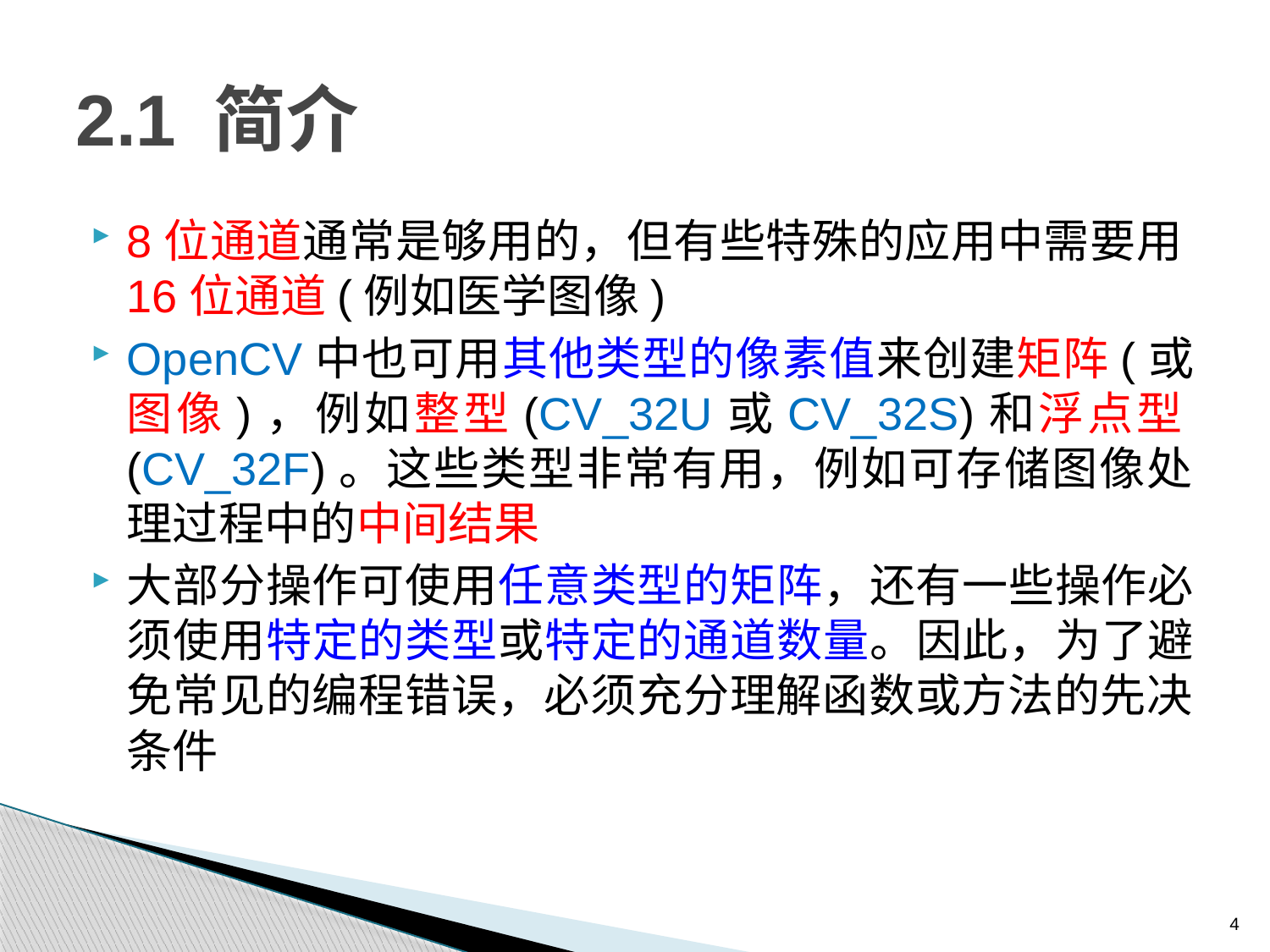

# 2.1 简介
8位通道通常是够用的，但有些特殊的应用中需要用16位通道(例如医学图像)
OpenCV中也可用其他类型的像素值来创建矩阵(或图像)，例如整型(CV_32U或CV_32S)和浮点型(CV_32F)。这些类型非常有用，例如可存储图像处理过程中的中间结果
大部分操作可使用任意类型的矩阵，还有一些操作必须使用特定的类型或特定的通道数量。因此，为了避免常见的编程错误，必须充分理解函数或方法的先决条件
4